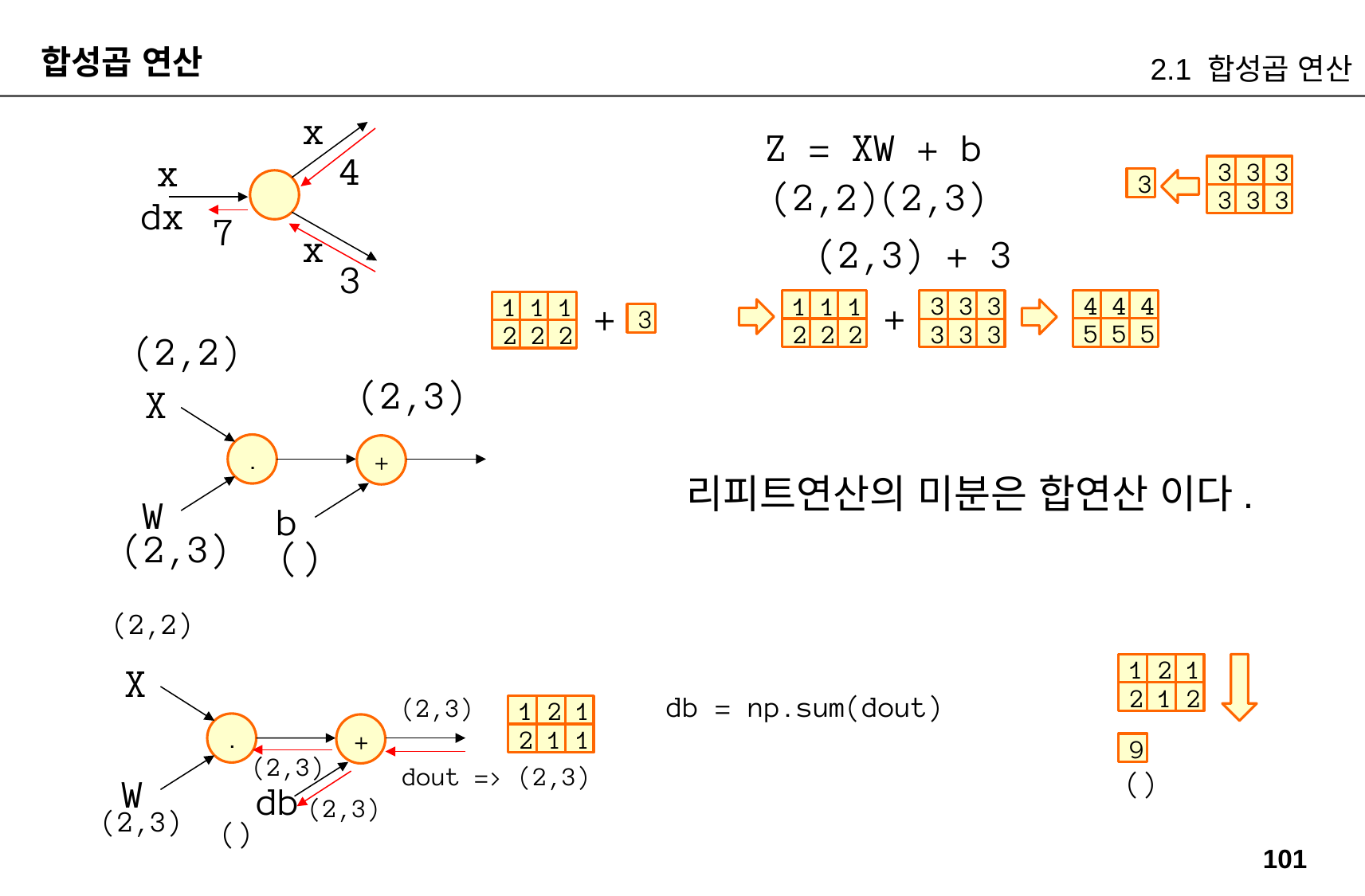

합성곱 연산
2.1 합성곱 연산
x
Z = XW + b
4
x
3
3
3
(2,2)(2,3)
3

dx
3
3
3
7
x
(2,3) + 3
3
+
+
4
4
4
3
3
3
1
1
1
1
1
1

3
5
5
5
2
2
2
3
3
3
(2,2)
2
2
2
(2,3)
X
.
+
리피트연산의 미분은 합연산 이다.
W
b
(2,3)
()
(2,2)
X
1
2
1

db = np.sum(dout)
2
1
2
(2,3)
1
2
1
.
+
2
1
1
9
(2,3)
dout => (2,3)
()
W
db
(2,3)
(2,3)
()